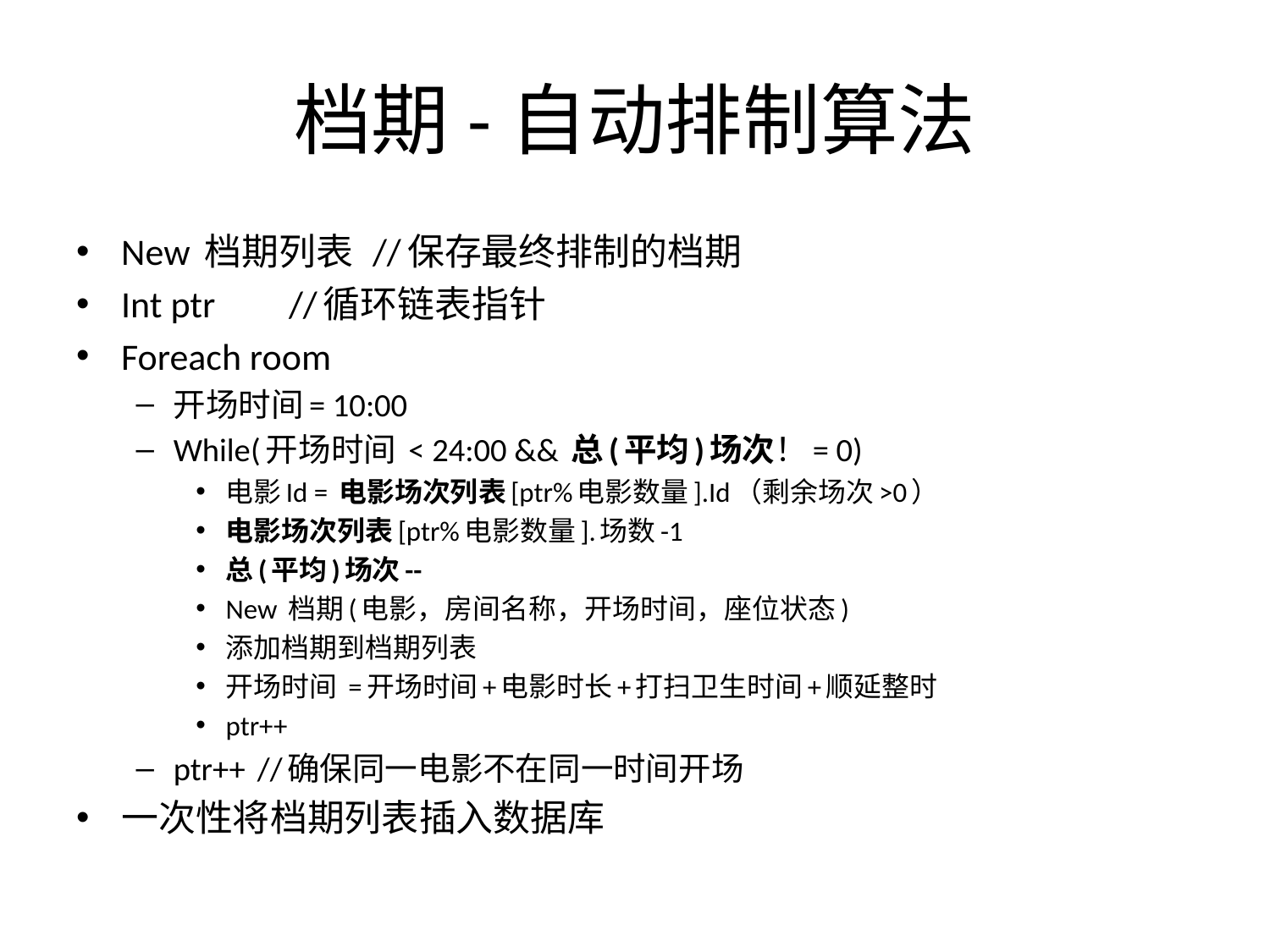

# 档期-自动排制算法
New 档期列表	//保存最终排制的档期
Int ptr 		//循环链表指针
Foreach room
开场时间= 10:00
While(开场时间 < 24:00 && 总(平均)场次！= 0)
电影Id = 电影场次列表[ptr%电影数量].Id（剩余场次>0）
电影场次列表[ptr%电影数量].场数-1
总(平均)场次--
New 档期(电影，房间名称，开场时间，座位状态)
添加档期到档期列表
开场时间 =开场时间+电影时长+打扫卫生时间+顺延整时
ptr++
ptr++		//确保同一电影不在同一时间开场
一次性将档期列表插入数据库